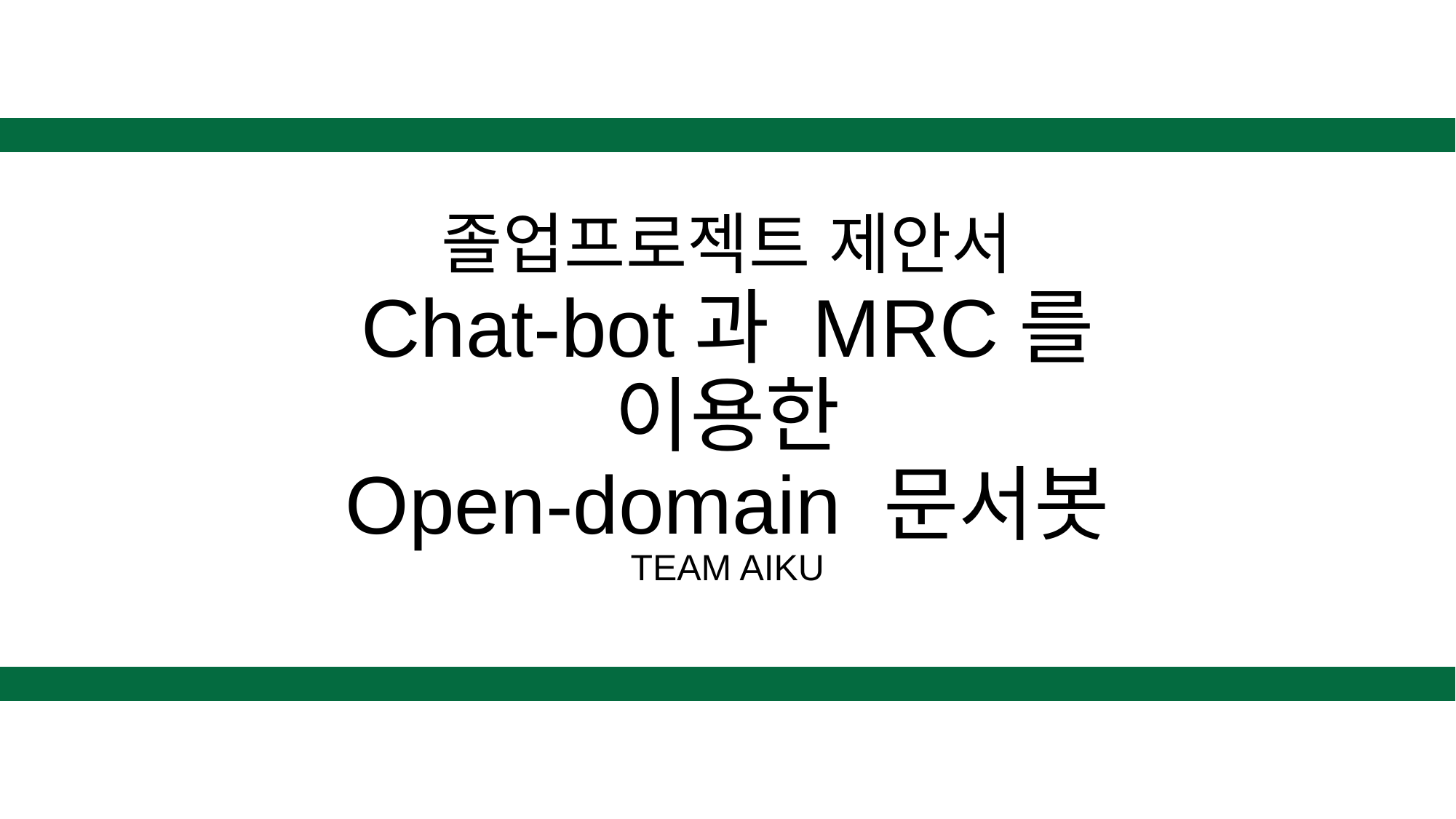

졸업프로젝트 제안서
# Chat-bot과 MRC를 이용한 Open-domain 문서봇
TEAM AIKU